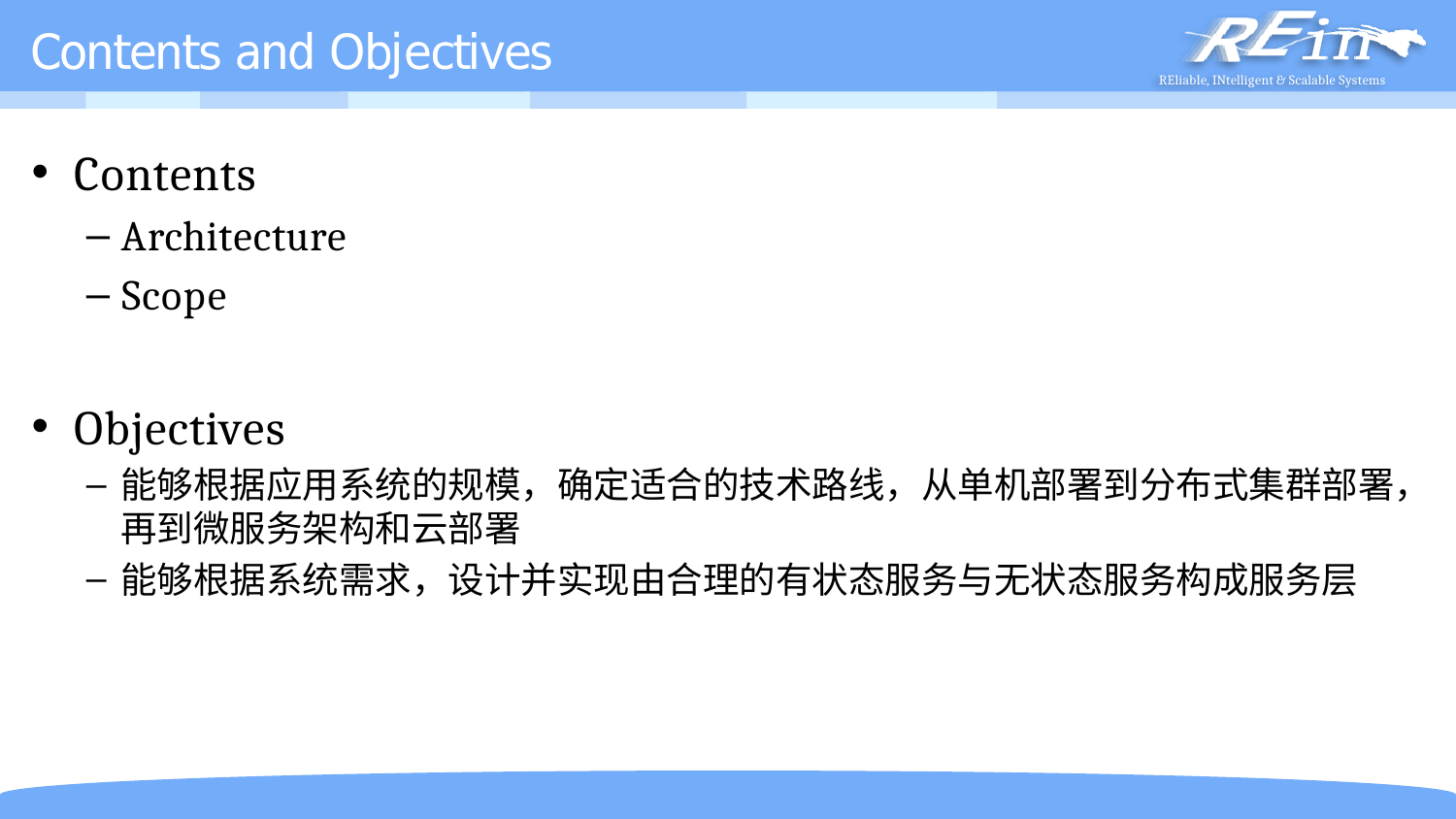

# Contents and Objectives
Contents
Architecture
Scope

Objectives
能够根据应用系统的规模，确定适合的技术路线，从单机部署到分布式集群部署，再到微服务架构和云部署
能够根据系统需求，设计并实现由合理的有状态服务与无状态服务构成服务层